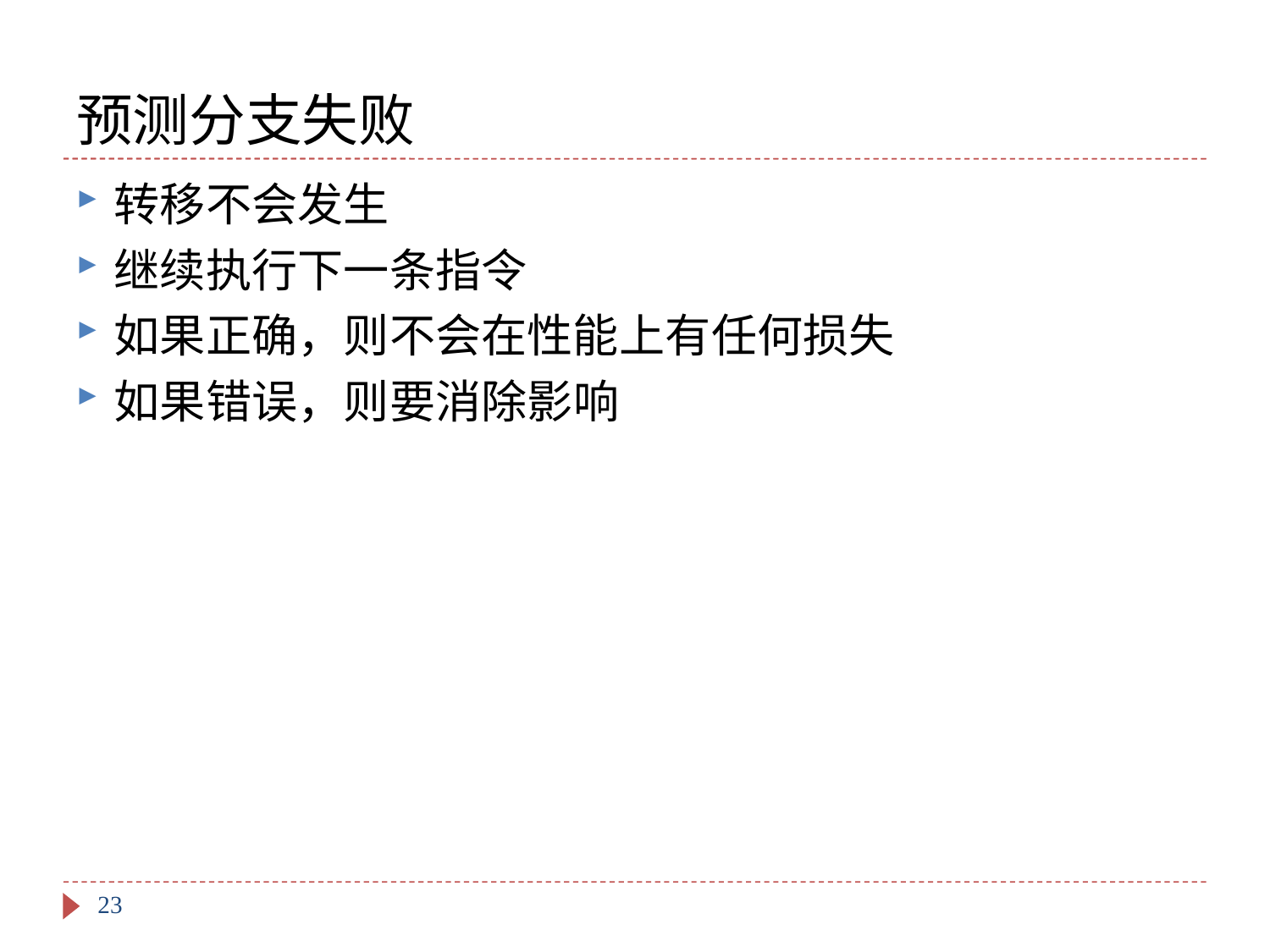

# 预测分支失败
转移不会发生
继续执行下一条指令
如果正确，则不会在性能上有任何损失
如果错误，则要消除影响

23